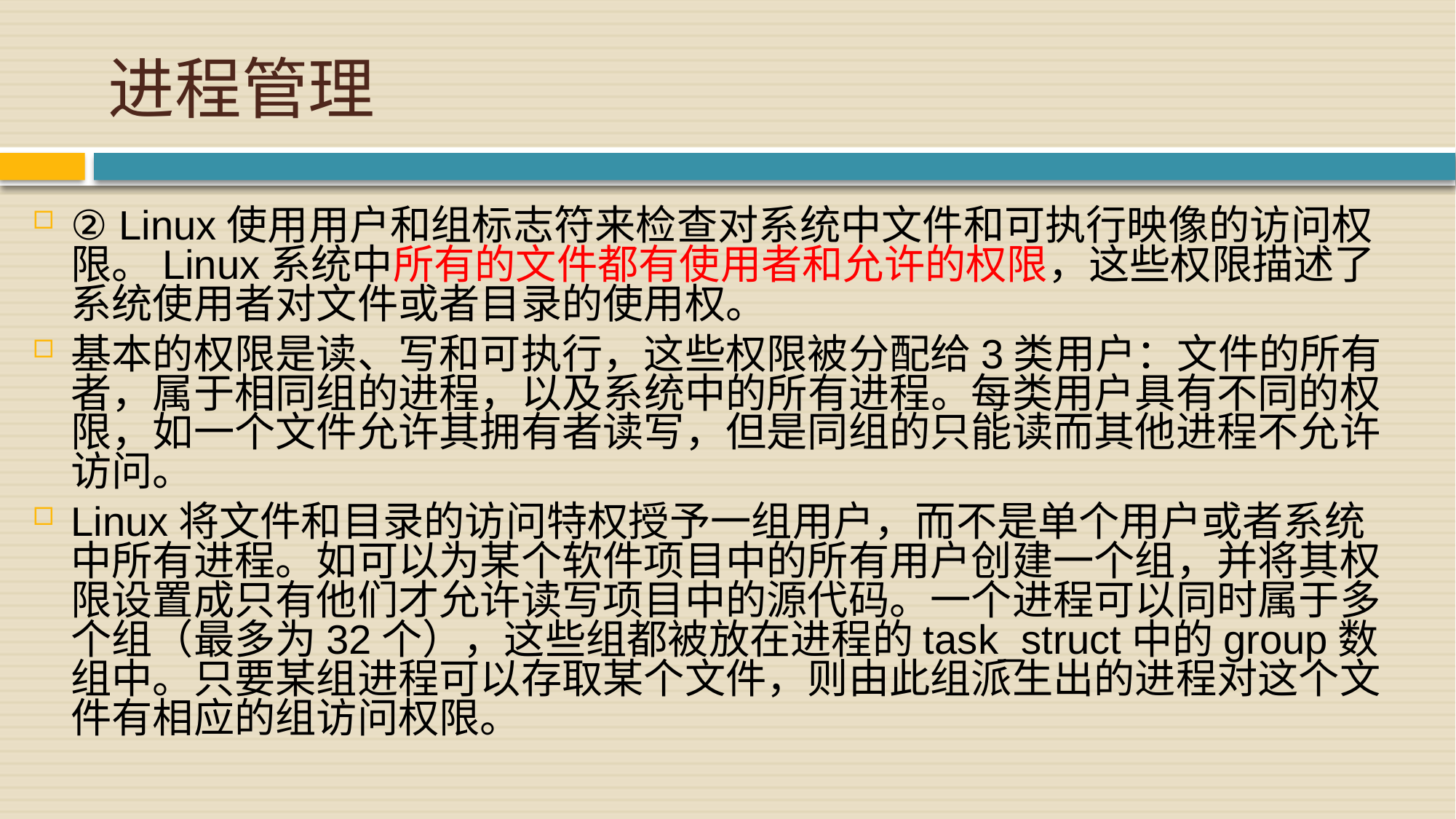

# 进程管理
② Linux使用用户和组标志符来检查对系统中文件和可执行映像的访问权限。Linux系统中所有的文件都有使用者和允许的权限，这些权限描述了系统使用者对文件或者目录的使用权。
基本的权限是读、写和可执行，这些权限被分配给3类用户：文件的所有者，属于相同组的进程，以及系统中的所有进程。每类用户具有不同的权限，如一个文件允许其拥有者读写，但是同组的只能读而其他进程不允许访问。
Linux将文件和目录的访问特权授予一组用户，而不是单个用户或者系统中所有进程。如可以为某个软件项目中的所有用户创建一个组，并将其权限设置成只有他们才允许读写项目中的源代码。一个进程可以同时属于多个组（最多为32个），这些组都被放在进程的task_struct中的group数组中。只要某组进程可以存取某个文件，则由此组派生出的进程对这个文件有相应的组访问权限。